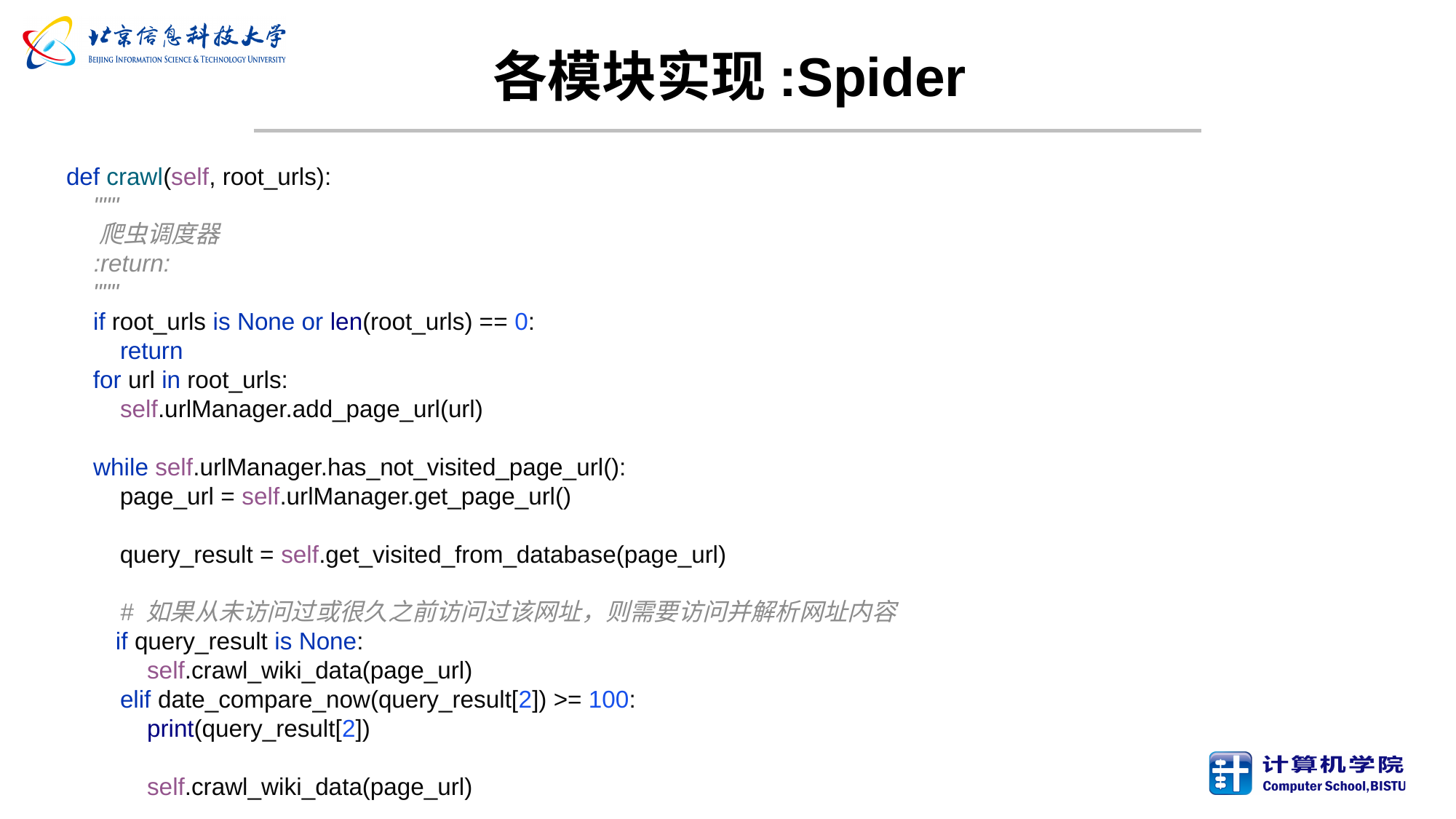

# 各模块实现:Spider
def crawl(self, root_urls):
    """
    爬虫调度器
    :return:
    """
    if root_urls is None or len(root_urls) == 0:
        return
    for url in root_urls:
        self.urlManager.add_page_url(url)
    while self.urlManager.has_not_visited_page_url():
        page_url = self.urlManager.get_page_url()
        query_result = self.get_visited_from_database(page_url)
        # 如果从未访问过或很久之前访问过该网址，则需要访问并解析网址内容
        if query_result is None:
            self.crawl_wiki_data(page_url)
        elif date_compare_now(query_result[2]) >= 100:
            print(query_result[2])
            self.crawl_wiki_data(page_url)